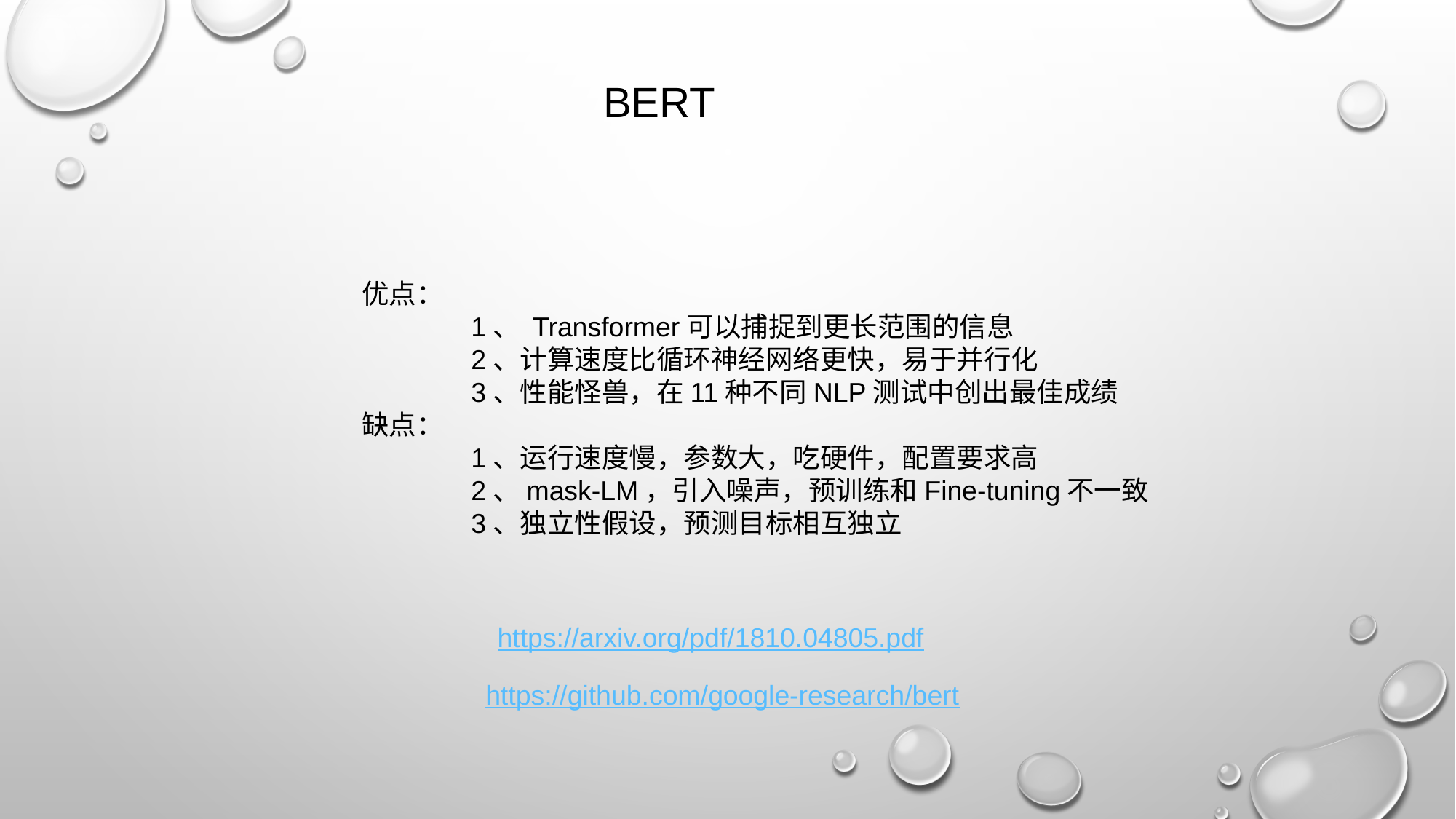

BERT
优点：
	1、 Transformer可以捕捉到更长范围的信息
	2、计算速度比循环神经网络更快，易于并行化
	3、性能怪兽，在11种不同NLP测试中创出最佳成绩
缺点：
	1、运行速度慢，参数大，吃硬件，配置要求高
	2、mask-LM，引入噪声，预训练和Fine-tuning不一致
	3、独立性假设，预测目标相互独立
https://arxiv.org/pdf/1810.04805.pdf
https://github.com/google-research/bert